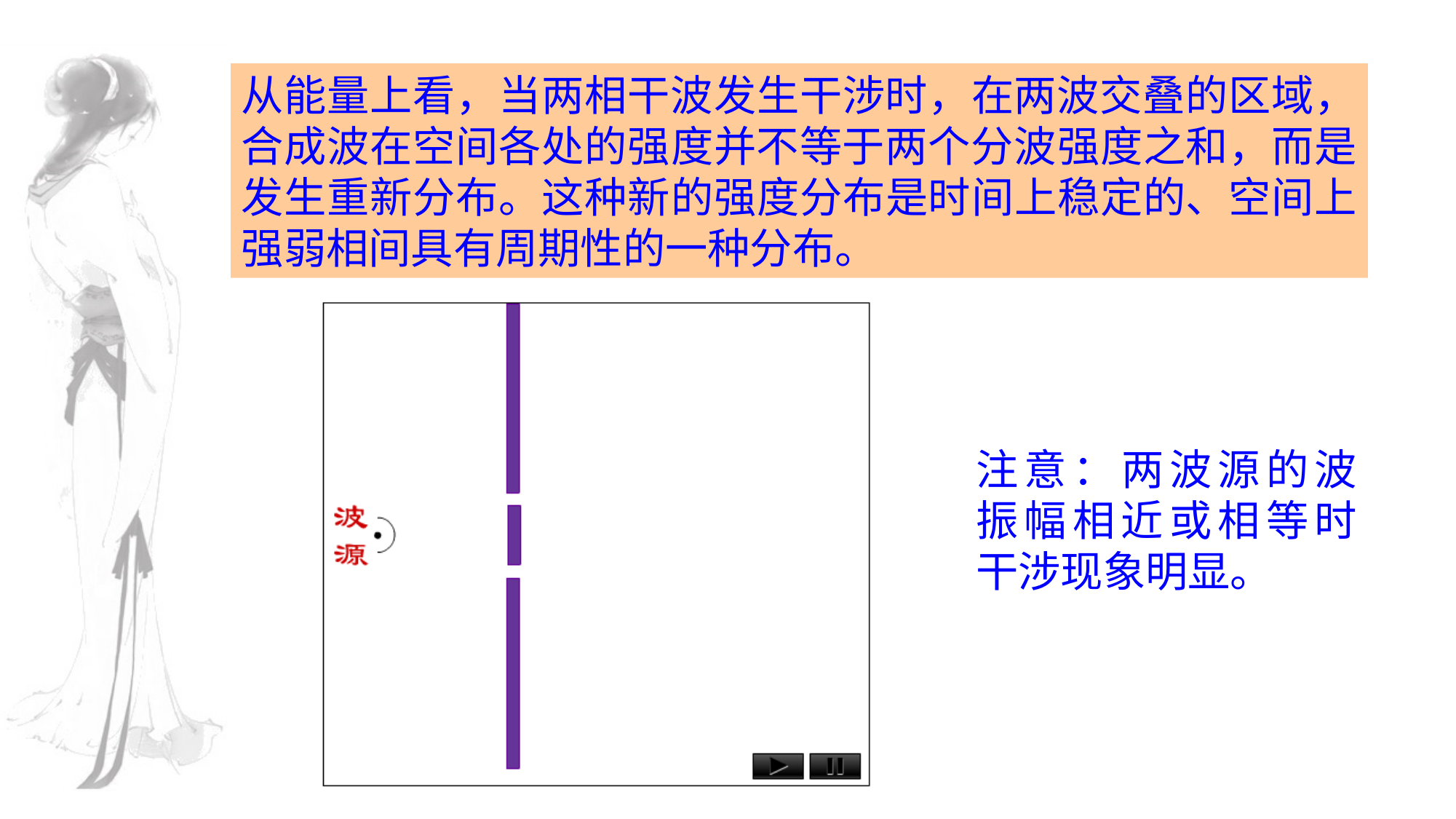

从能量上看，当两相干波发生干涉时，在两波交叠的区域，合成波在空间各处的强度并不等于两个分波强度之和，而是发生重新分布。这种新的强度分布是时间上稳定的、空间上强弱相间具有周期性的一种分布。
注意：两波源的波振幅相近或相等时干涉现象明显。